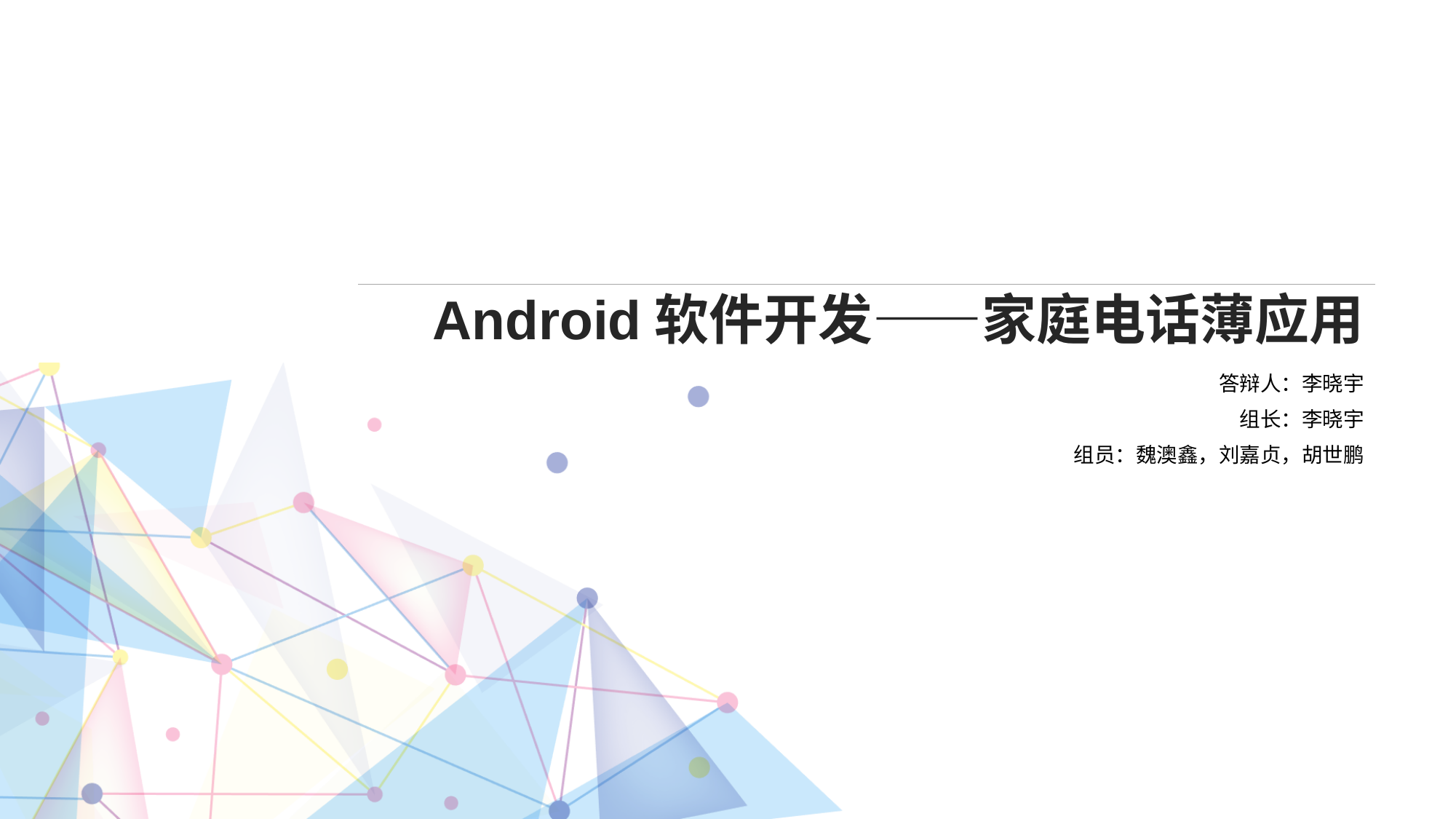

# Android软件开发——家庭电话薄应用
答辩人：李晓宇
组长：李晓宇
组员：魏澳鑫，刘嘉贞，胡世鹏